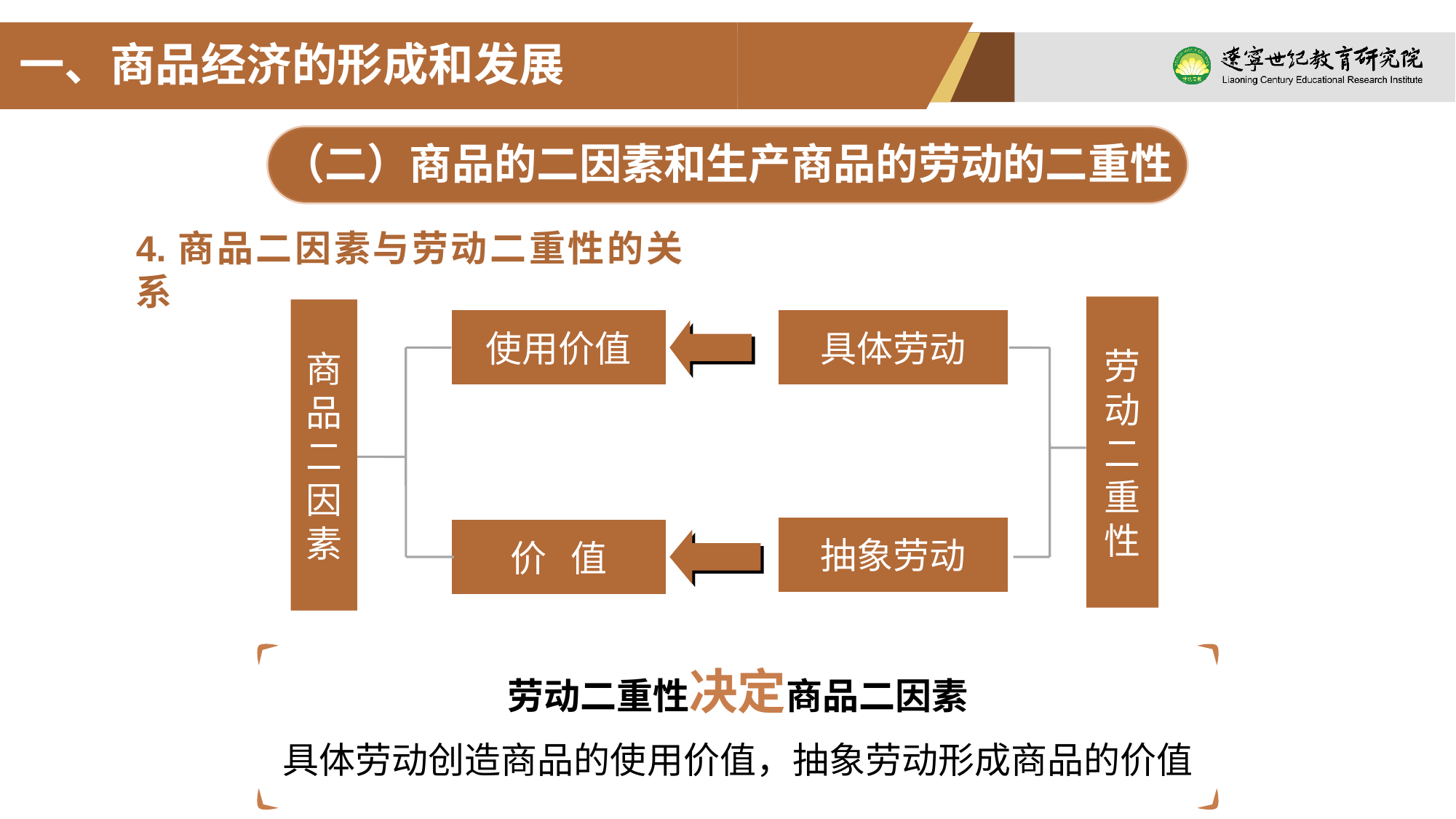

一、商品经济的形成和发展
（二）商品的二因素和生产商品的劳动的二重性
4.商品二因素与劳动二重性的关系
劳
动
二
重
性
商
品
二
因
素
使用价值
具体劳动

抽象劳动
价   值

劳动二重性决定商品二因素
具体劳动创造商品的使用价值，抽象劳动形成商品的价值